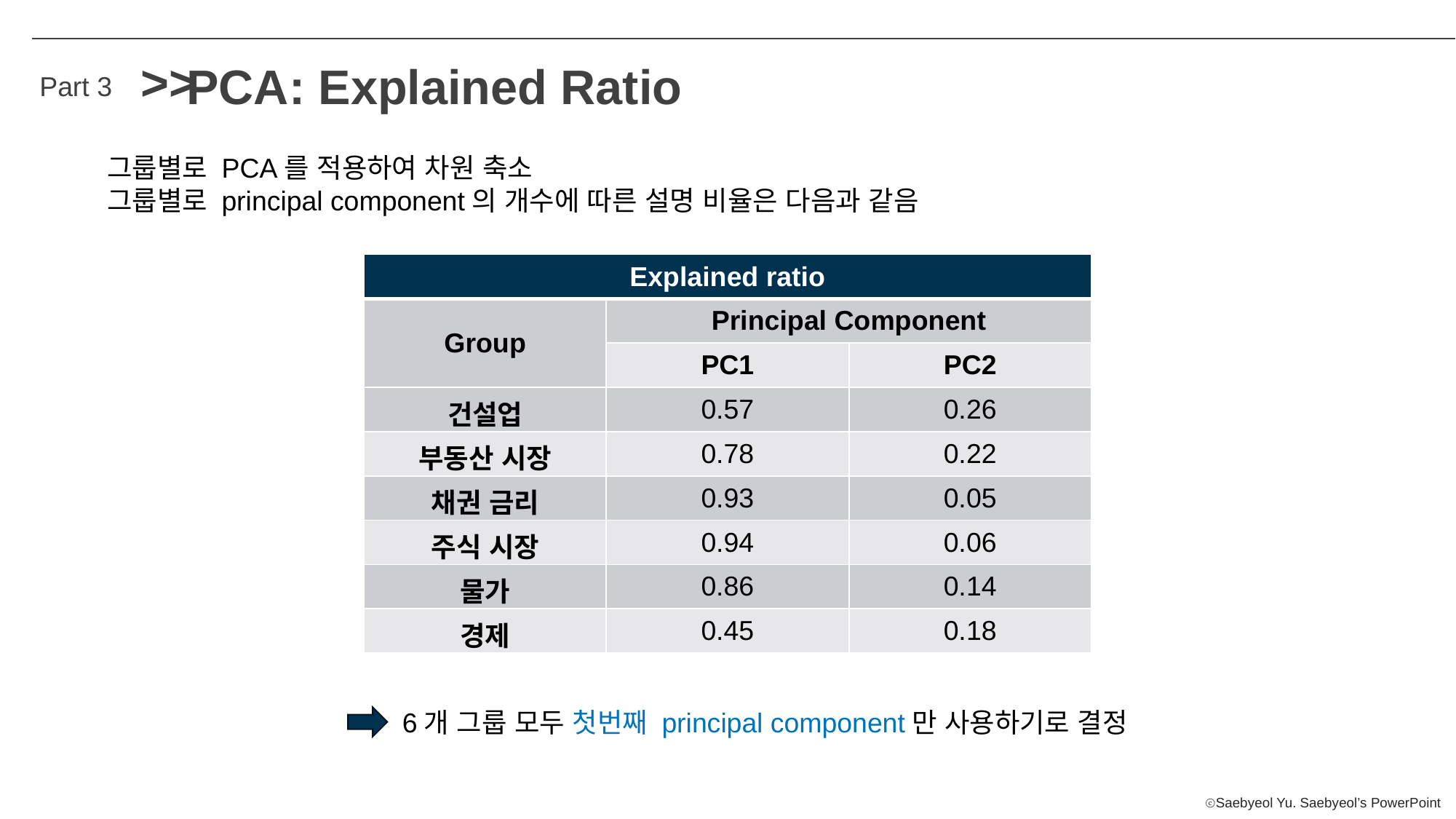

>>
PCA: Explained Ratio
Part 3
그룹별로 PCA를 적용하여 차원 축소
그룹별로 principal component의 개수에 따른 설명 비율은 다음과 같음
| Explained ratio |  |  |
| --- | --- | --- |
| Group | Principal Component |  |
|  | PC1 | PC2 |
| 건설업 | 0.57 | 0.26 |
| 부동산 시장 | 0.78 | 0.22 |
| 채권 금리 | 0.93 | 0.05 |
| 주식 시장 | 0.94 | 0.06 |
| 물가 | 0.86 | 0.14 |
| 경제 | 0.45 | 0.18 |
6개 그룹 모두 첫번째 principal component만 사용하기로 결정